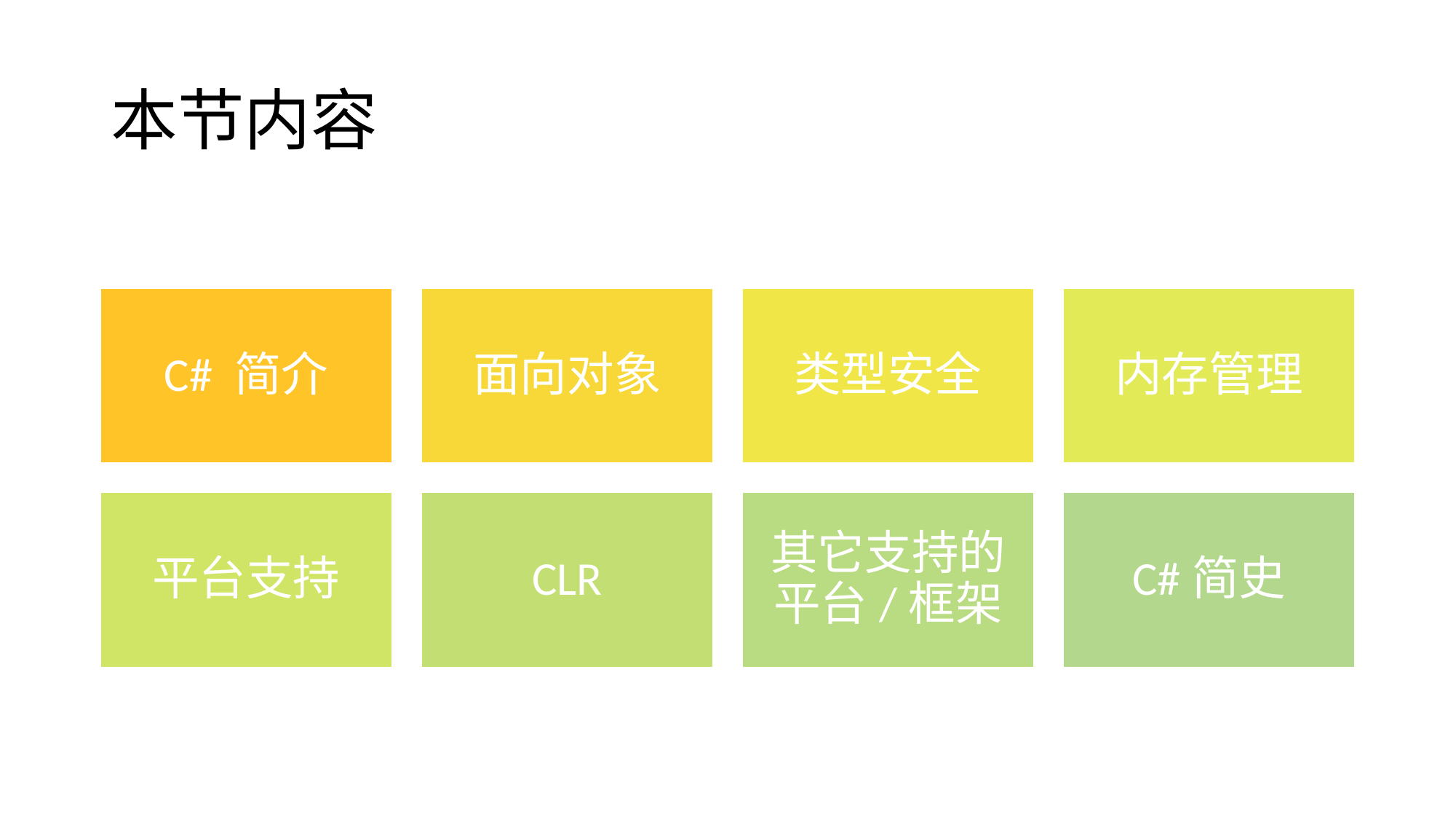

# 本节内容
C# 简介
面向对象
类型安全
内存管理
平台支持
CLR
其它支持的平台/框架
C#简史